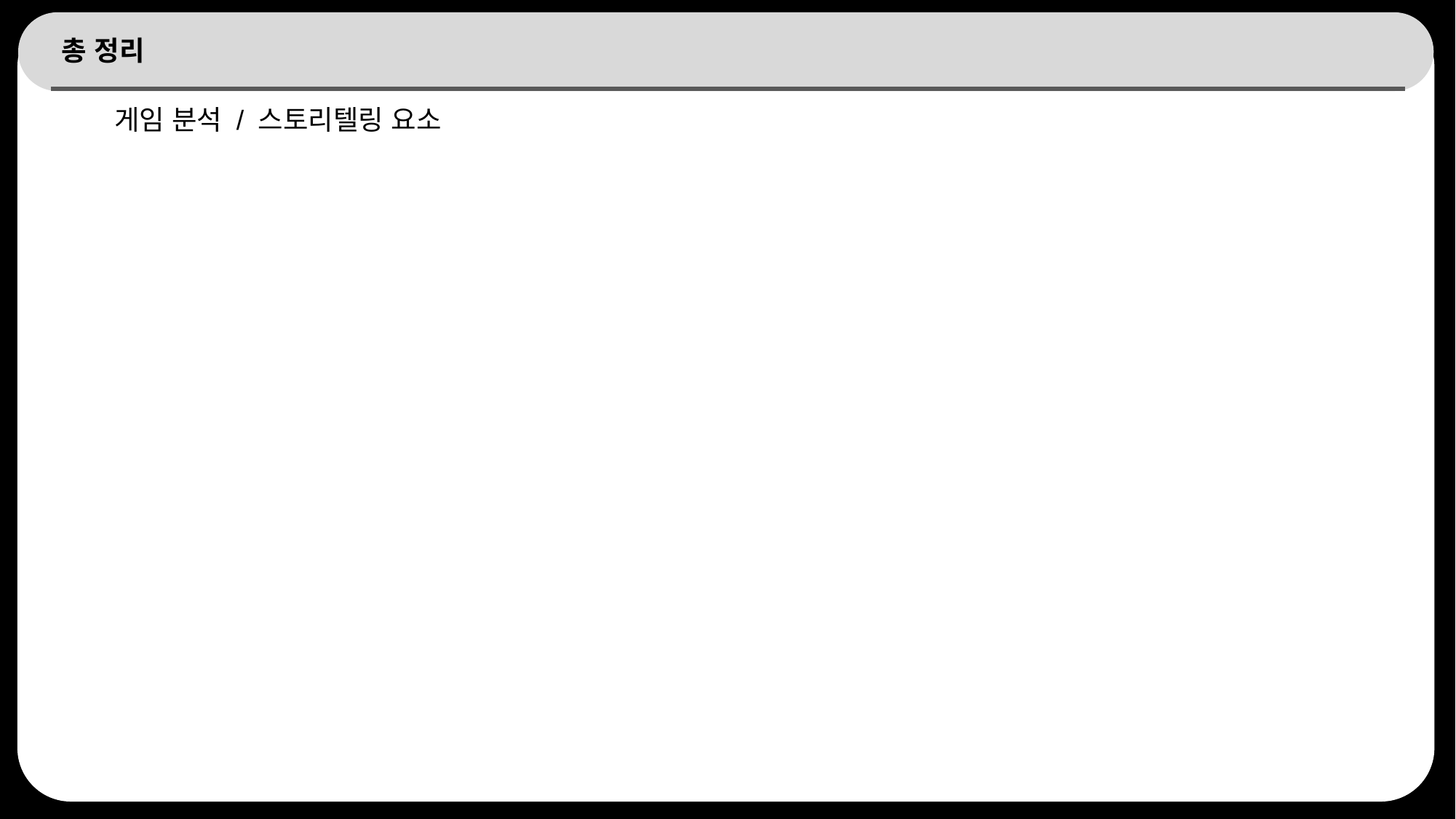

# 총 정리
게임 분석 / 스토리텔링 요소
22